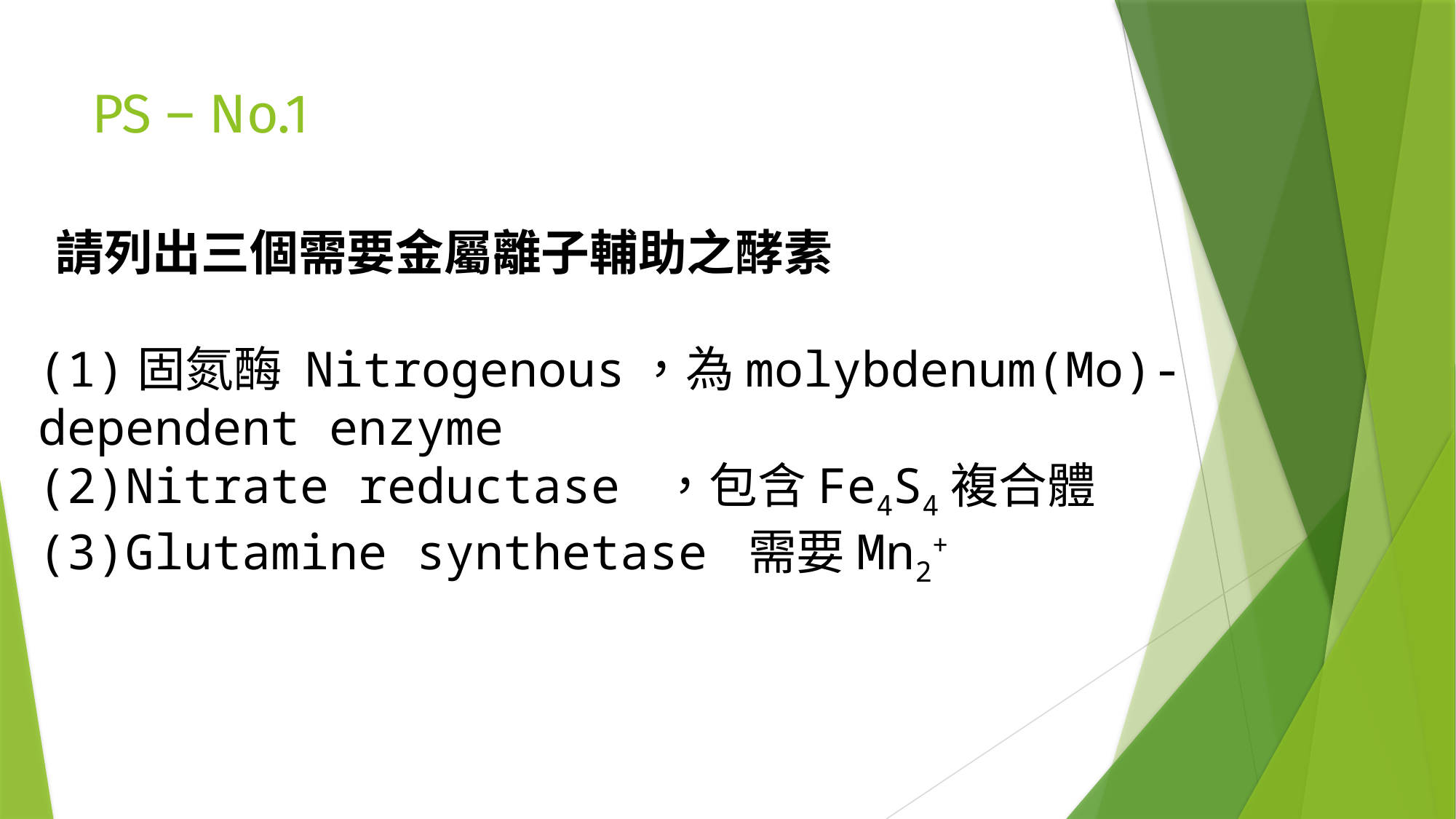

# PS – No.1
   請列出三個需要金屬離子輔助之酵素

(1)固氮酶 Nitrogenous，為molybdenum(Mo)-dependent enzyme
(2)Nitrate reductase ，包含Fe4S4複合體
(3)Glutamine synthetase 需要Mn2+